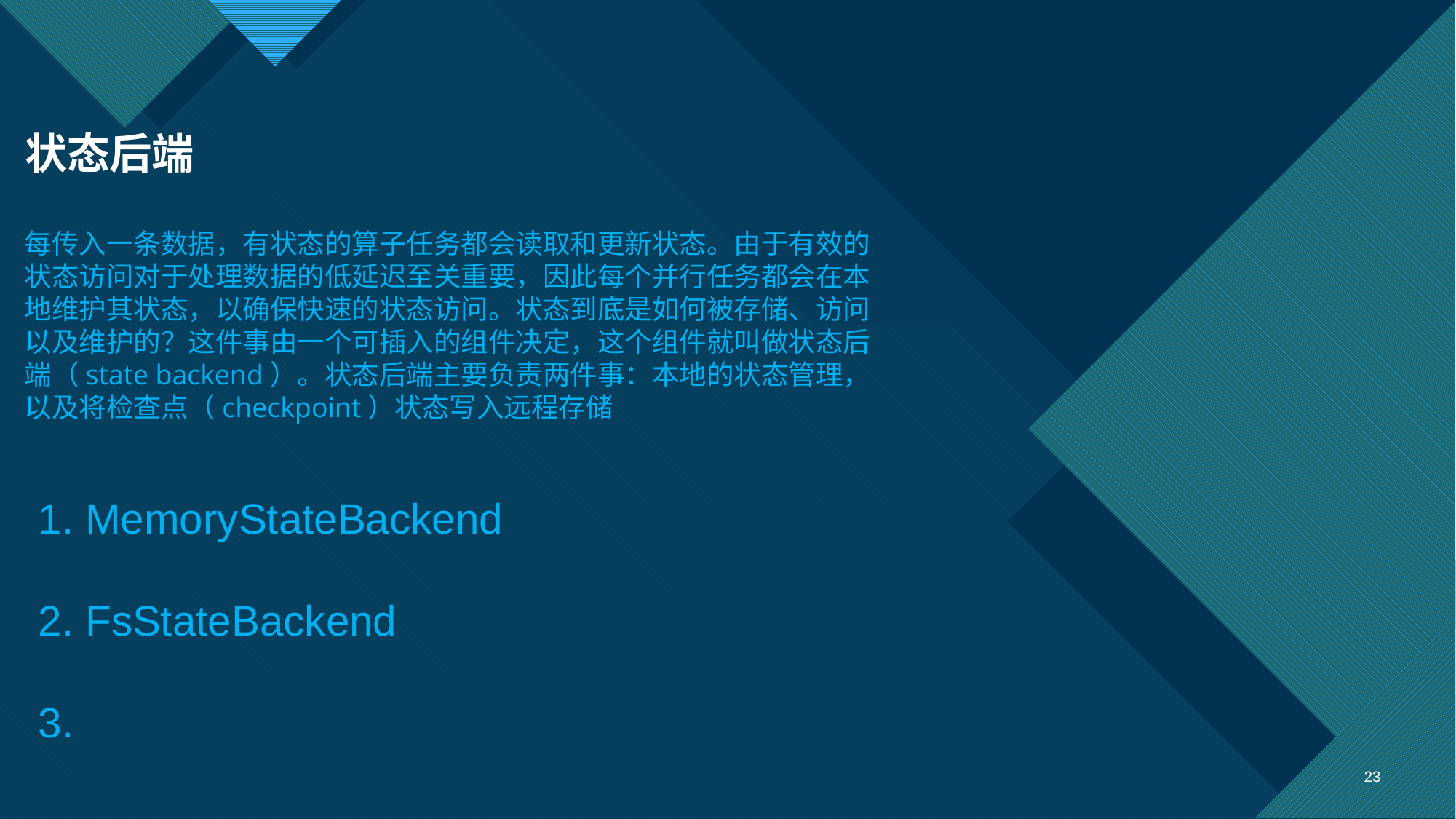

# 状态后端
每传入一条数据，有状态的算子任务都会读取和更新状态。由于有效的状态访问对于处理数据的低延迟至关重要，因此每个并行任务都会在本地维护其状态，以确保快速的状态访问。状态到底是如何被存储、访问以及维护的？这件事由一个可插入的组件决定，这个组件就叫做状态后端（state backend）。状态后端主要负责两件事：本地的状态管理，以及将检查点（checkpoint）状态写入远程存储
1. MemoryStateBackend

2. FsStateBackend

3.
23